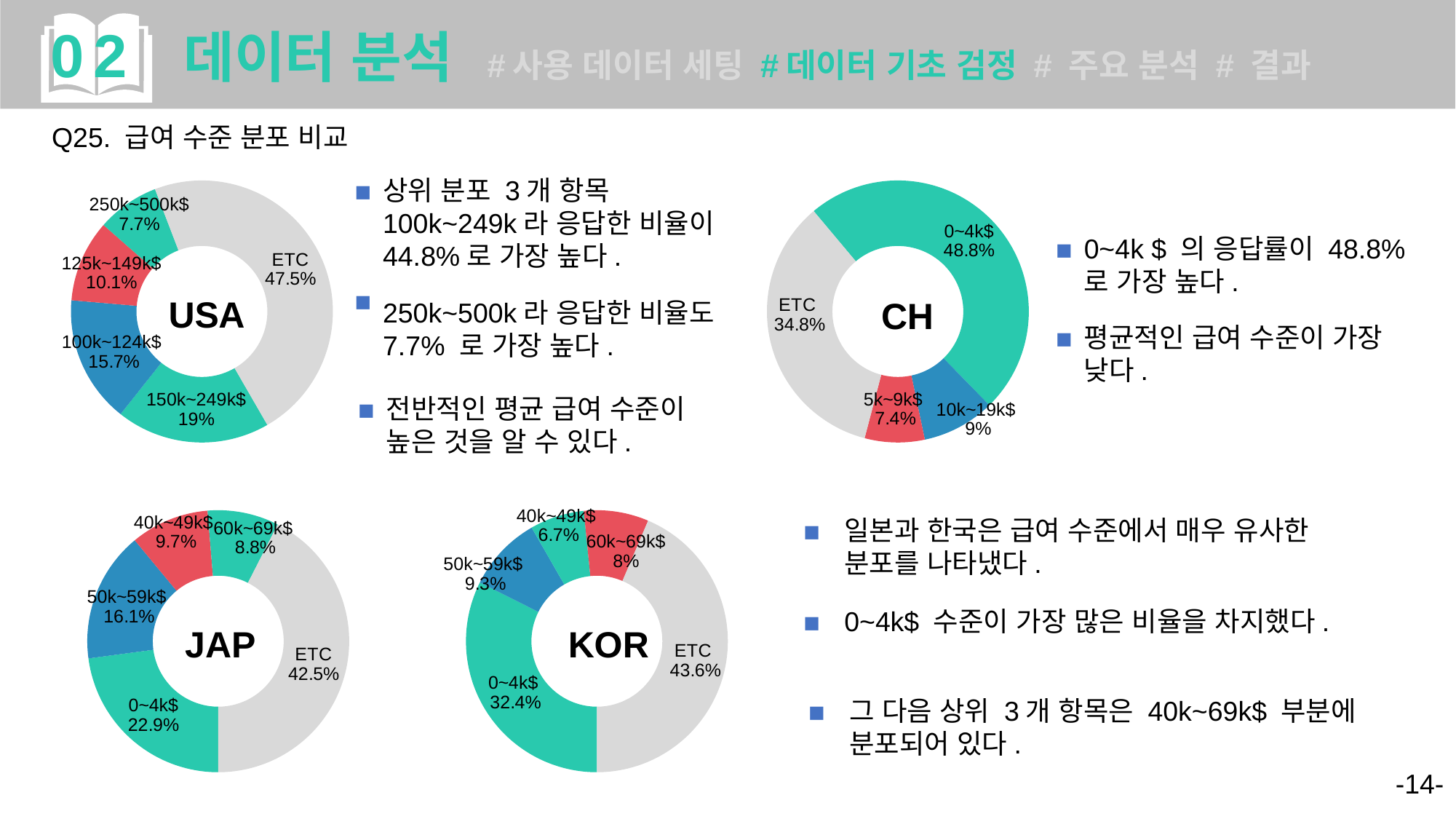

02  데이터 분석  #사용 데이터 세팅 #데이터 기초 검정 # 주요 분석 # 결과

Q25. 급여 수준 분포 비교

### Chart: USA

| Category | Sales |
|---|---|
| 150k~249k$ | 19.0 |
| 100k~124k$ | 15.7 |
| 125k~149k$ | 10.1 |
| 250k~500k$ | 7.7 |
| ETC | 47.5 |

### Chart: CH

| Category | Sales |
|---|---|
| 0~4k$ | 48.8 |
| 10k~19k$ | 9.0 |
| 5k~9k$ | 7.4 |
| ETC | 34.8 |
상위 분포 3개 항목 100k~249k라 응답한 비율이 44.8%로 가장 높다.
■
■
250k~500k라 응답한 비율도 7.7% 로 가장 높다.
전반적인 평균 급여 수준이 높은 것을 알 수 있다.
■
0~4k $ 의 응답률이 48.8%로 가장 높다.
■
평균적인 급여 수준이 가장 낮다.
■

### Chart: JAP

| Category | Sales |
|---|---|
| 0~4k$ | 22.9 |
| 50k~59k$ | 16.1 |
| 40k~49k$ | 9.7 |
| 60k~69k$ | 8.8 |
| ETC | 42.5 |

### Chart: KOR

| Category | Sales |
|---|---|
| 0~4k$ | 32.4 |
| 50k~59k$ | 9.3 |
| 40k~49k$ | 6.7 |
| 60k~69k$ | 8.0 |
| ETC | 43.6 |
일본과 한국은 급여 수준에서 매우 유사한 분포를 나타냈다.
■
0~4k$ 수준이 가장 많은 비율을 차지했다.
■
그 다음 상위 3개 항목은 40k~69k$ 부분에 분포되어 있다.
■
-14-